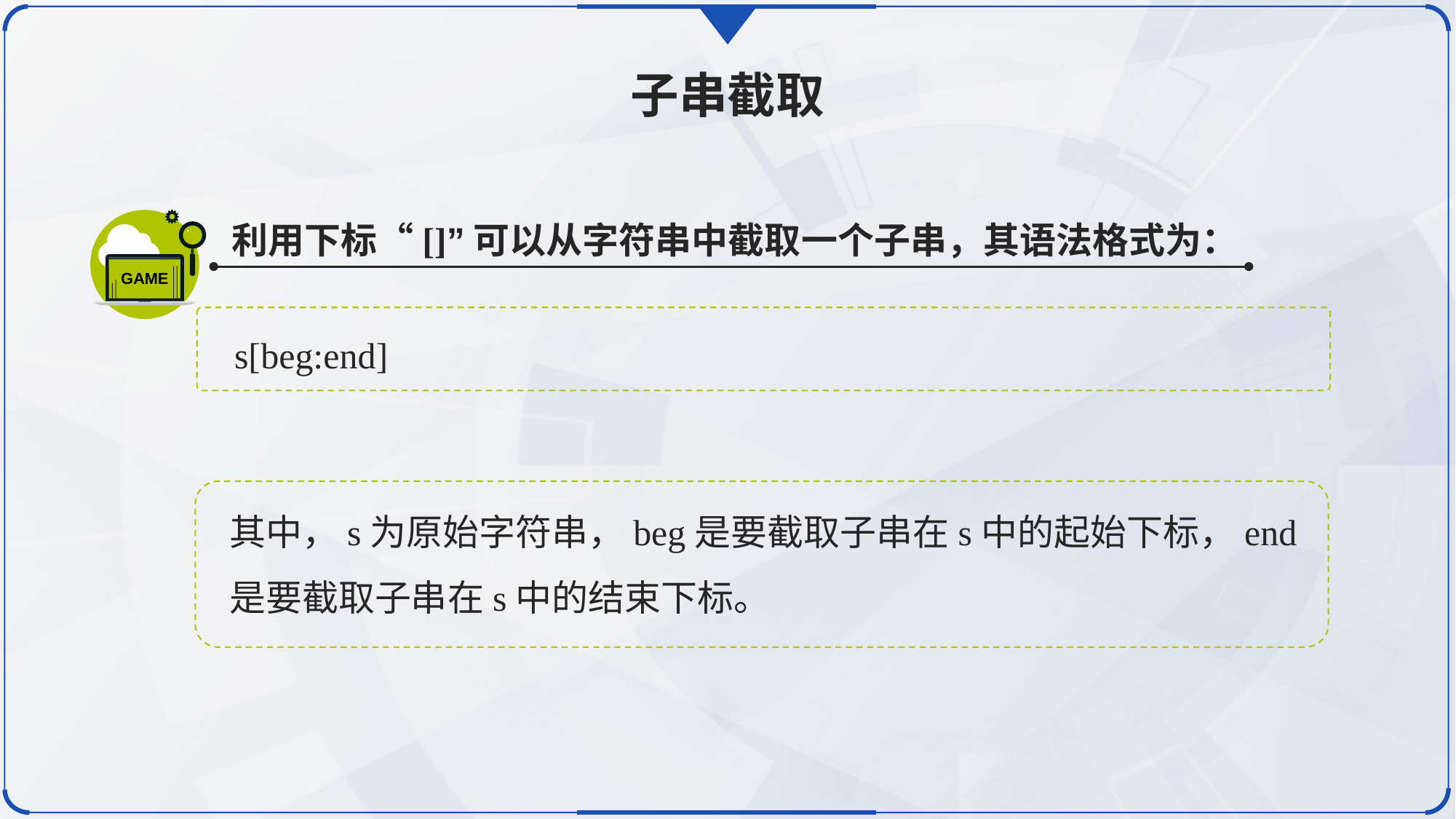

子串截取

GAME
利用下标“[]”可以从字符串中截取一个子串，其语法格式为：
s[beg:end]

其中，s为原始字符串，beg是要截取子串在s中的起始下标，end是要截取子串在s中的结束下标。